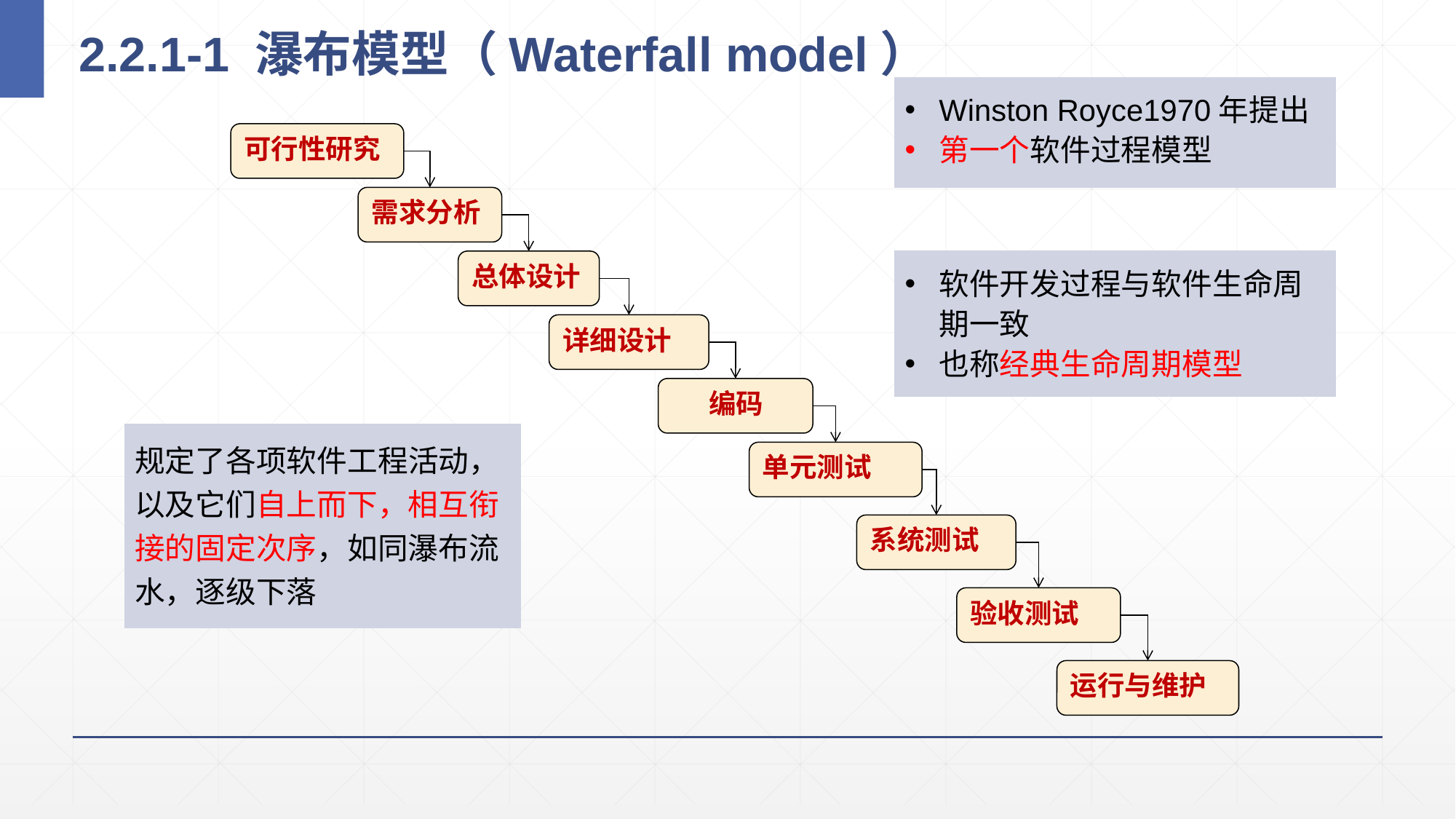

# 2.2.1-1 瀑布模型（Waterfall model）
Winston Royce1970年提出
第一个软件过程模型
可行性研究
需求分析
总体设计
软件开发过程与软件生命周期一致
也称经典生命周期模型

详细设计
     编码
规定了各项软件工程活动，以及它们自上而下，相互衔接的固定次序，如同瀑布流水，逐级下落
单元测试
系统测试
验收测试
运行与维护